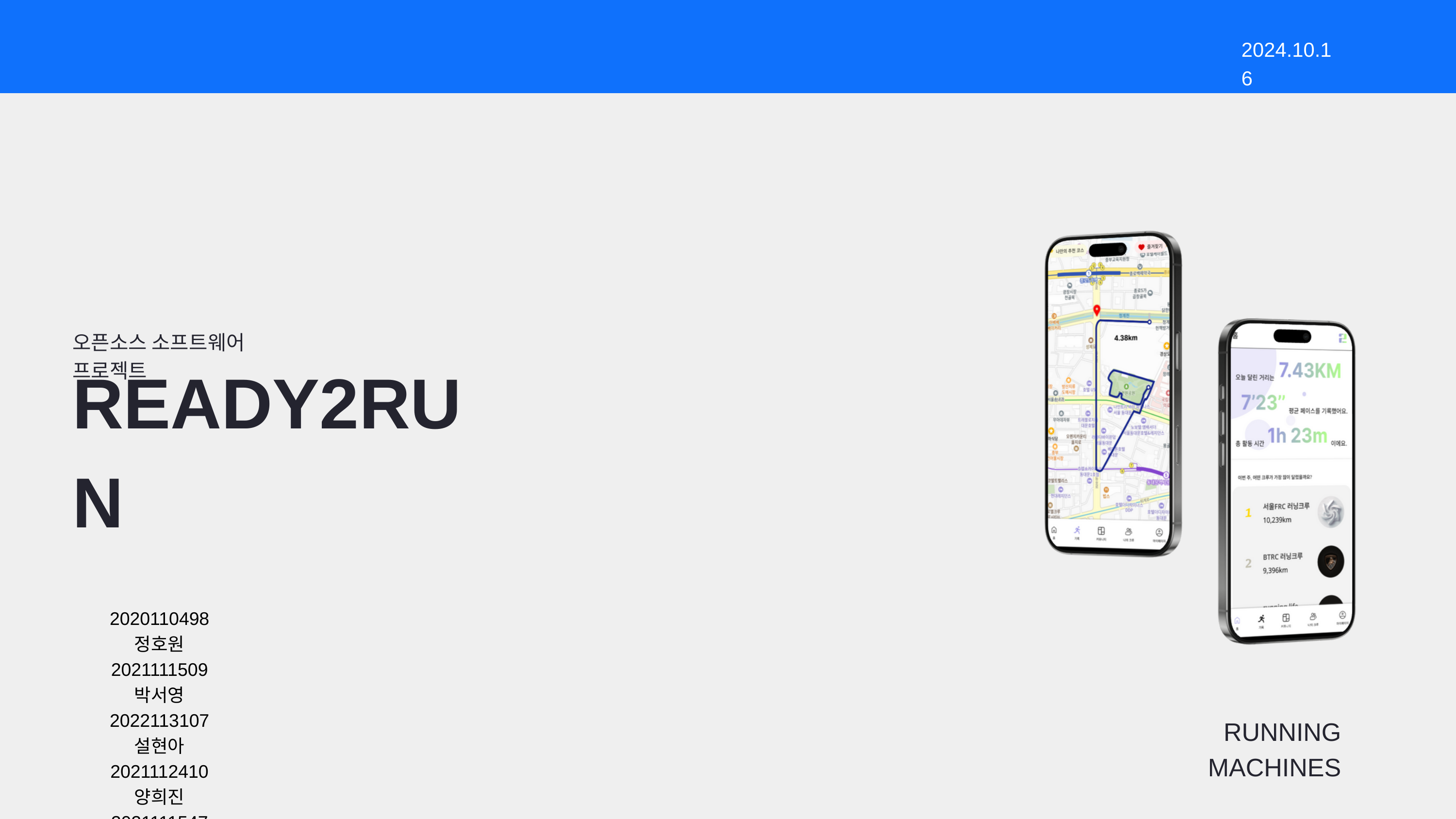

2024.10.16

오픈소스 소프트웨어 프로젝트
READY2RUN
2020110498 정호원
2021111509 박서영
2022113107 설현아
2021112410 양희진
2021111547 최주원
RUNNING MACHINES